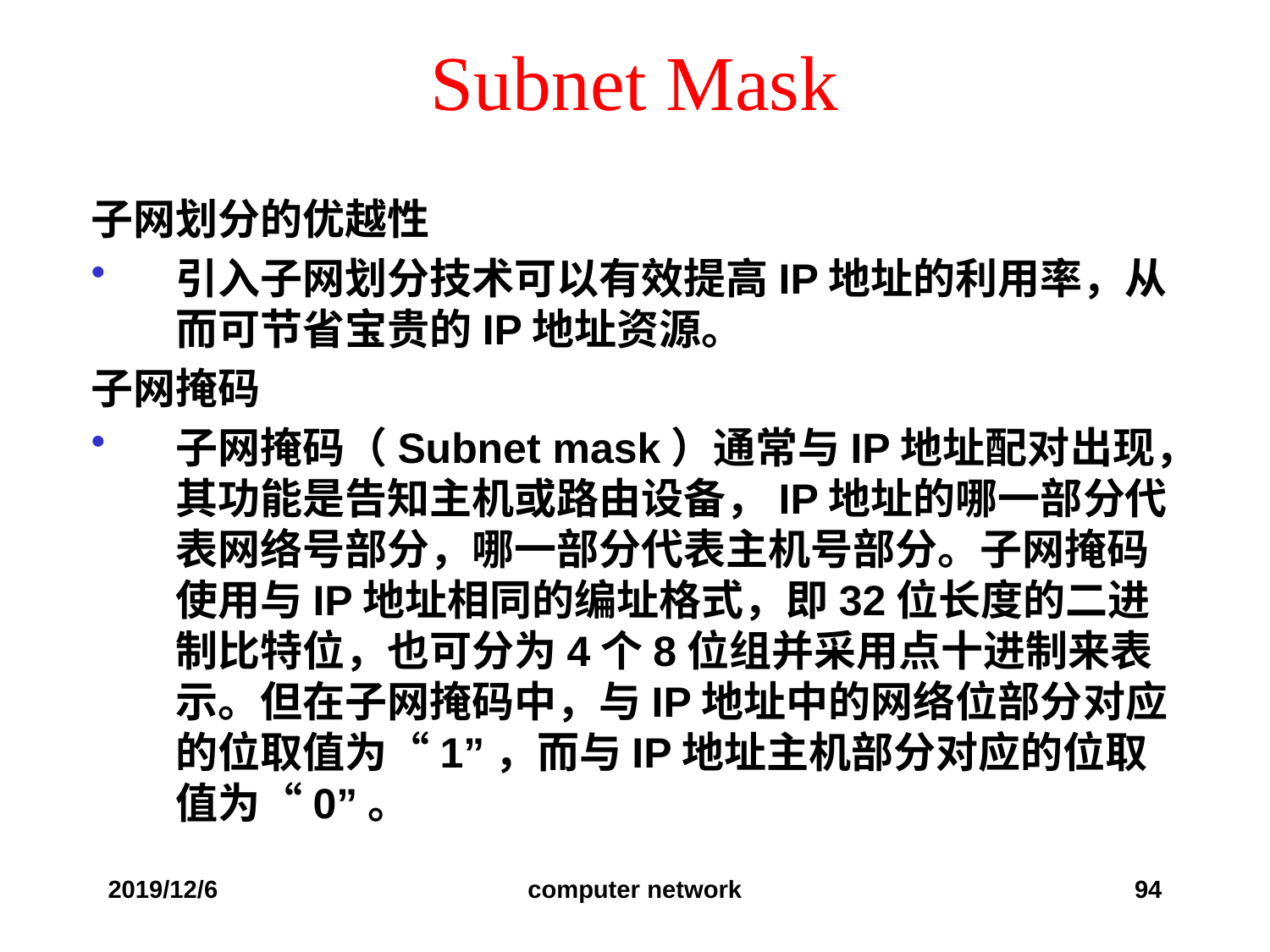

# Subnet Mask
子网划分的优越性
引入子网划分技术可以有效提高IP地址的利用率，从而可节省宝贵的IP地址资源。
子网掩码
子网掩码（Subnet mask）通常与IP地址配对出现，其功能是告知主机或路由设备，IP地址的哪一部分代表网络号部分，哪一部分代表主机号部分。子网掩码使用与IP地址相同的编址格式，即32位长度的二进制比特位，也可分为4个8位组并采用点十进制来表示。但在子网掩码中，与IP地址中的网络位部分对应的位取值为“1”，而与IP地址主机部分对应的位取值为“0”。
2019/12/6
computer network
94